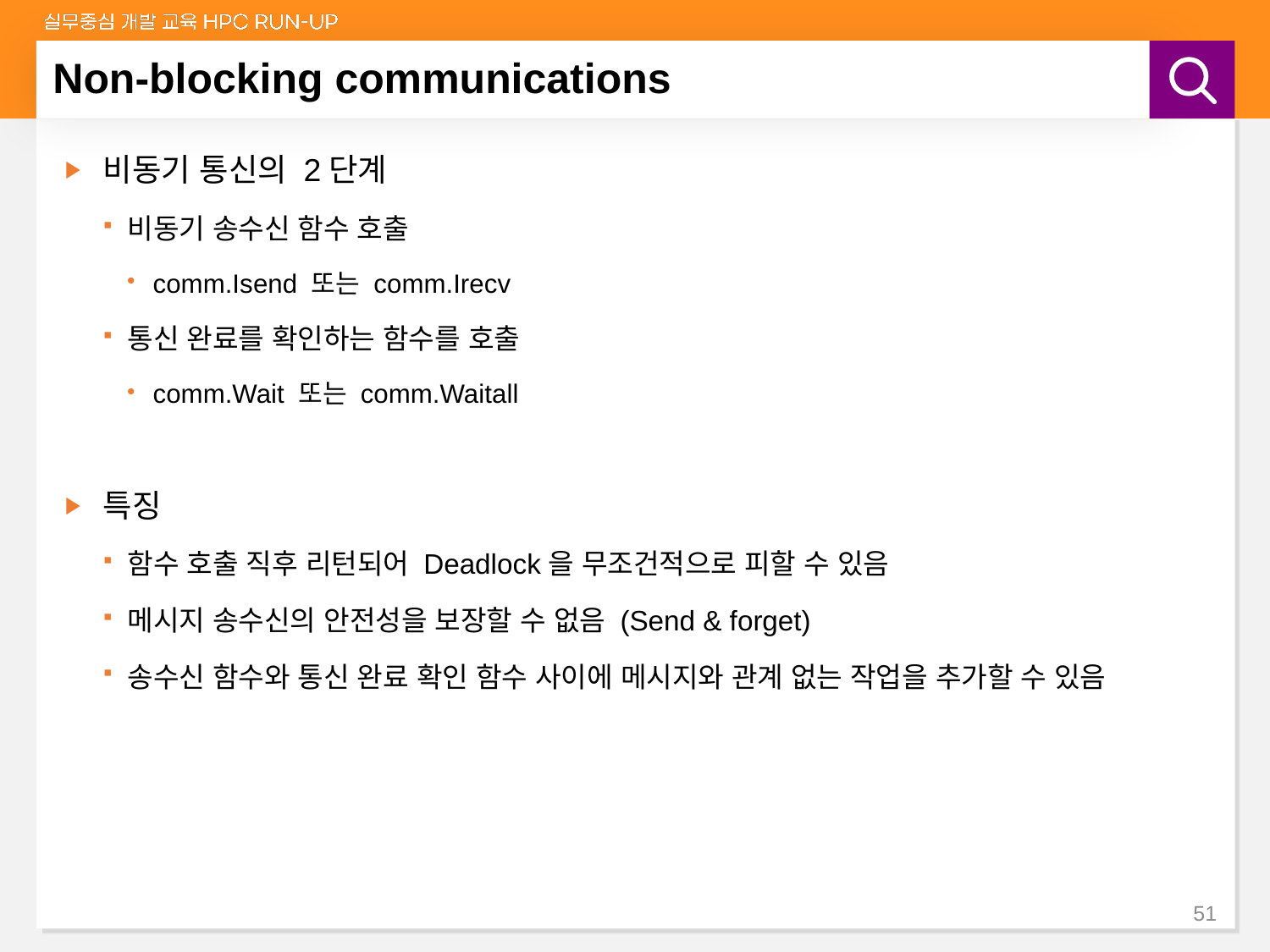

# Non-blocking communications
비동기 통신의 2단계
비동기 송수신 함수 호출
comm.Isend 또는 comm.Irecv
통신 완료를 확인하는 함수를 호출
comm.Wait 또는 comm.Waitall

특징
함수 호출 직후 리턴되어 Deadlock을 무조건적으로 피할 수 있음
메시지 송수신의 안전성을 보장할 수 없음 (Send & forget)
송수신 함수와 통신 완료 확인 함수 사이에 메시지와 관계 없는 작업을 추가할 수 있음

51